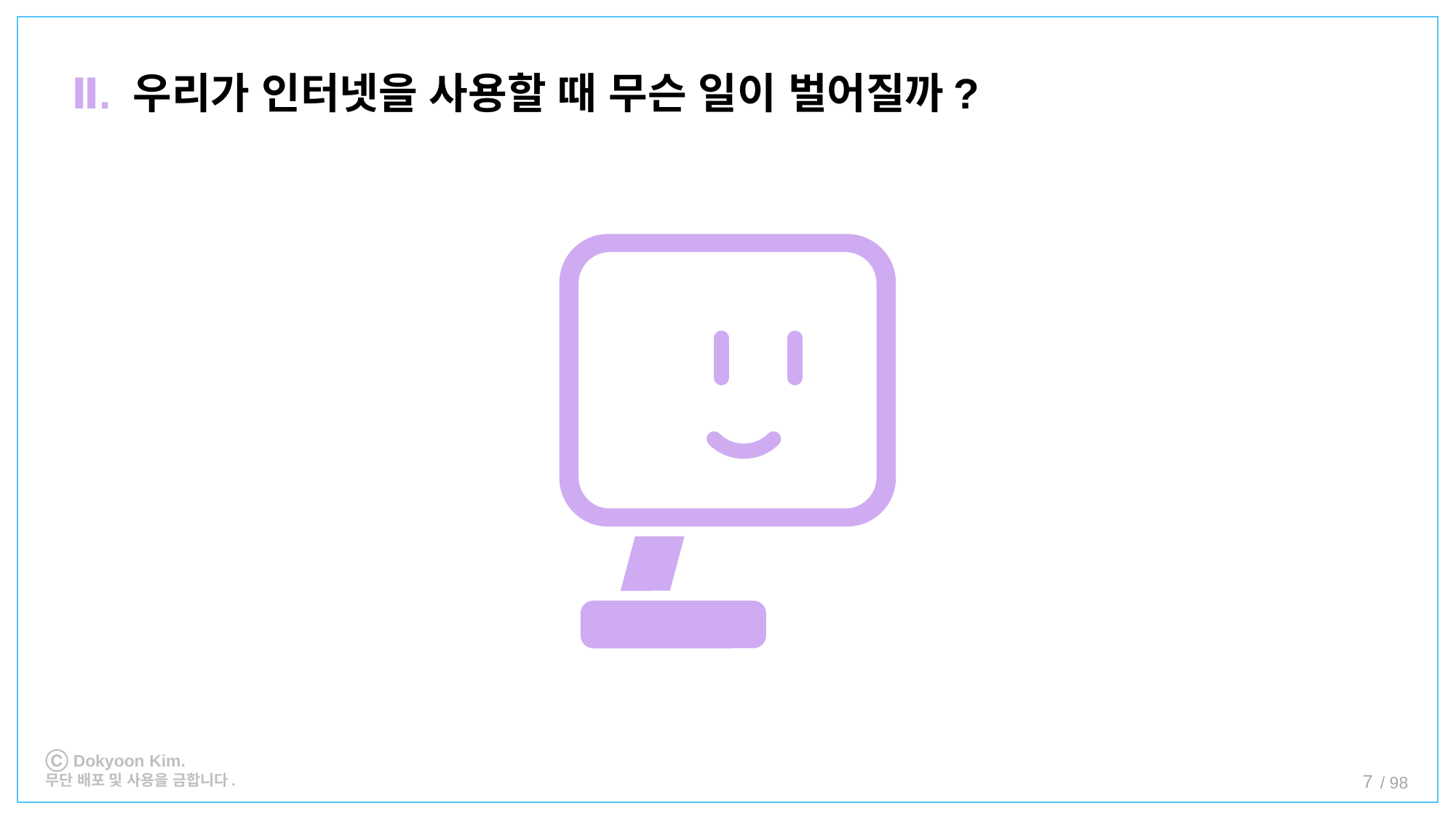

Ⅱ. 우리가 인터넷을 사용할 때 무슨 일이 벌어질까?

7
http / url(DNS) / 패킷